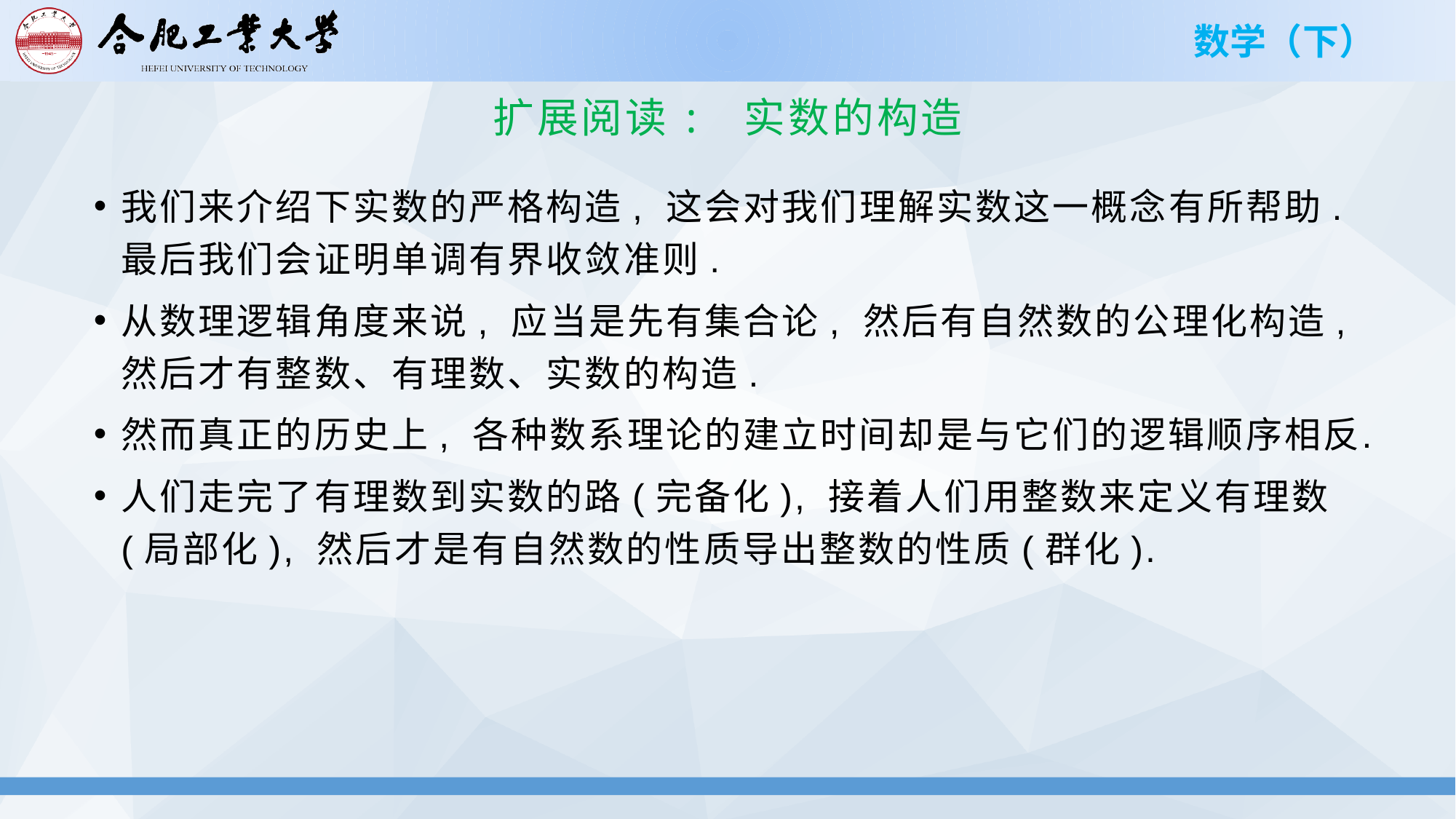

# 扩展阅读: 实数的构造
我们来介绍下实数的严格构造, 这会对我们理解实数这一概念有所帮助. 最后我们会证明单调有界收敛准则.
从数理逻辑角度来说, 应当是先有集合论, 然后有自然数的公理化构造, 然后才有整数、有理数、实数的构造.
然而真正的历史上, 各种数系理论的建立时间却是与它们的逻辑顺序相反.
人们走完了有理数到实数的路(完备化), 接着人们用整数来定义有理数(局部化), 然后才是有自然数的性质导出整数的性质(群化).